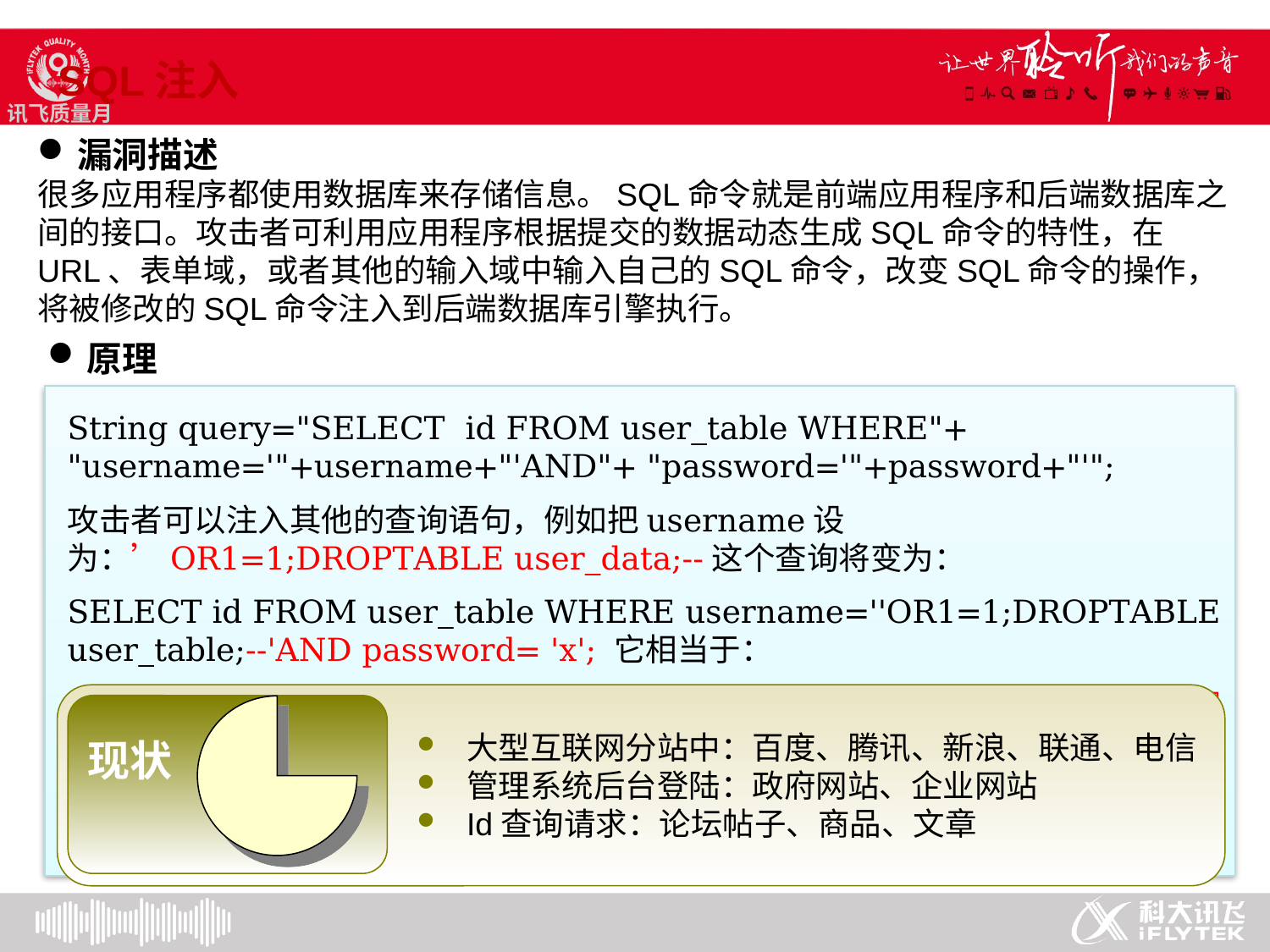

SQL注入
漏洞描述
很多应用程序都使用数据库来存储信息。SQL命令就是前端应用程序和后端数据库之间的接口。攻击者可利用应用程序根据提交的数据动态生成SQL命令的特性，在URL、表单域，或者其他的输入域中输入自己的SQL命令，改变SQL命令的操作，将被修改的SQL命令注入到后端数据库引擎执行。
原理

String query="SELECT  id FROM user_table WHERE"+ "username='"+username+"'AND"+ "password='"+password+"'";
攻击者可以注入其他的查询语句，例如把username设为：’OR1=1;DROPTABLE user_data;--这个查询将变为：
SELECT id FROM user_table WHERE username=''OR1=1;DROPTABLE user_table;--'AND password= 'x'; 它相当于：
SELECT id FROM user_table WHERE username=''OR1=1;DROPTABLE user_table;
这个语句将执行句法上完全正确的SELECT语句，并利用SQLDROP命令清空user_table。

#
大型互联网分站中：百度、腾讯、新浪、联通、电信
管理系统后台登陆：政府网站、企业网站
Id查询请求：论坛帖子、商品、文章
现状